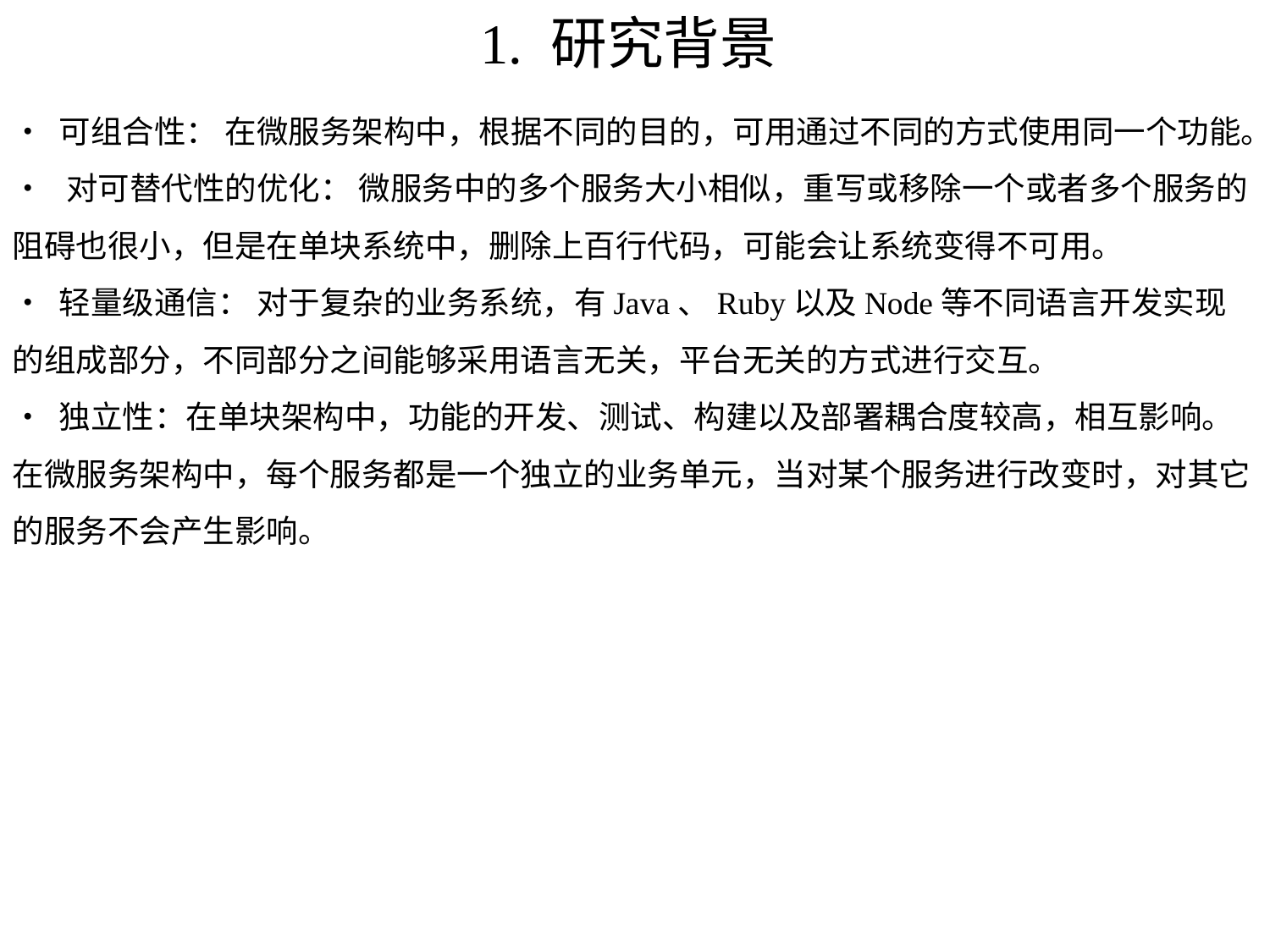

# 1. 研究背景
• 可组合性： 在微服务架构中，根据不同的目的，可用通过不同的方式使用同一个功能。
•  对可替代性的优化： 微服务中的多个服务大小相似，重写或移除一个或者多个服务的阻碍也很小，但是在单块系统中，删除上百行代码，可能会让系统变得不可用。
• 轻量级通信： 对于复杂的业务系统，有Java、Ruby以及Node等不同语言开发实现的组成部分，不同部分之间能够采用语言无关，平台无关的方式进行交互。
• 独立性：在单块架构中，功能的开发、测试、构建以及部署耦合度较高，相互影响。在微服务架构中，每个服务都是一个独立的业务单元，当对某个服务进行改变时，对其它的服务不会产生影响。